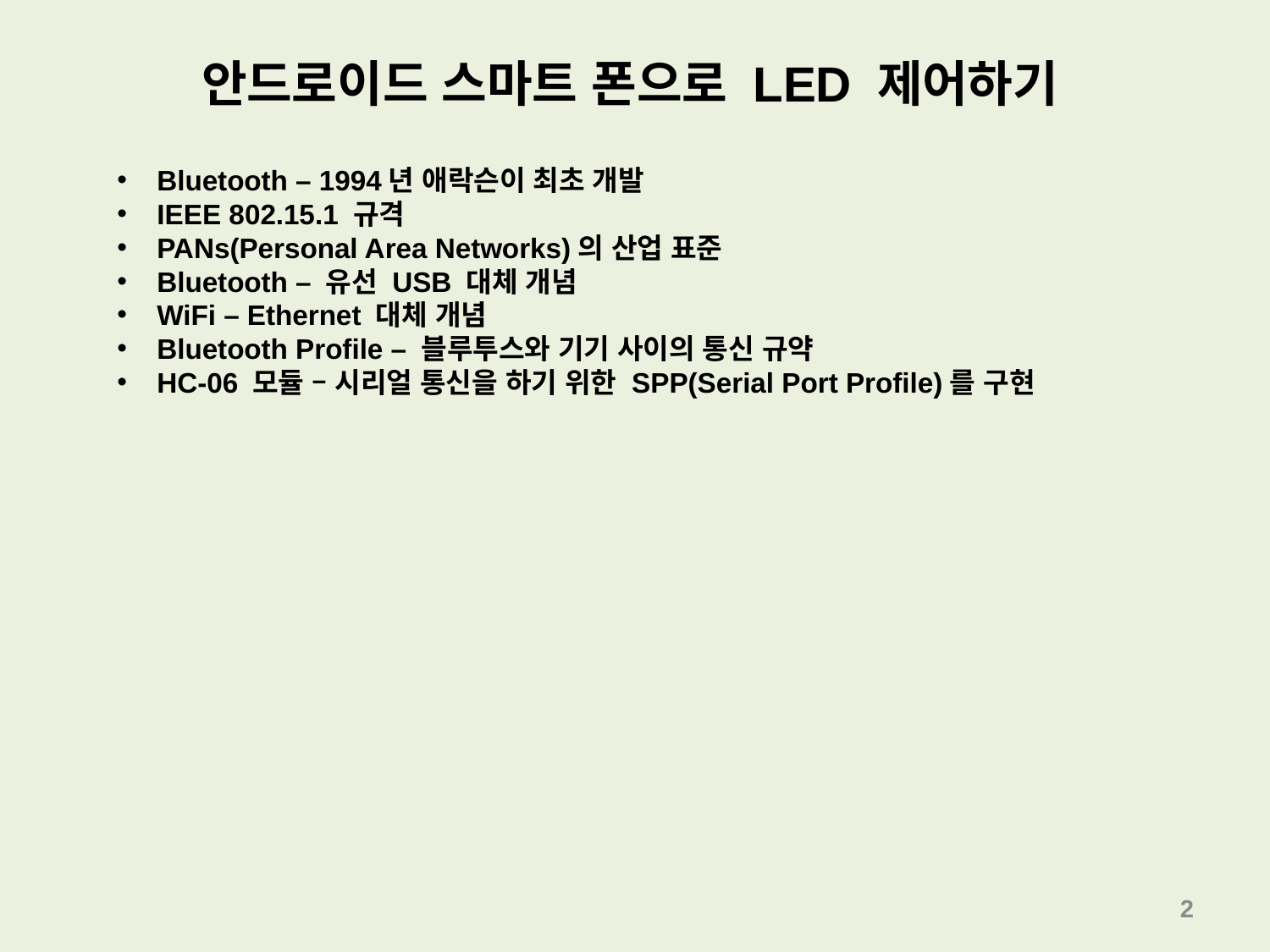

안드로이드 스마트 폰으로 LED 제어하기
Bluetooth – 1994년 애락슨이 최초 개발
IEEE 802.15.1 규격
PANs(Personal Area Networks)의 산업 표준
Bluetooth – 유선 USB 대체 개념
WiFi – Ethernet 대체 개념
Bluetooth Profile – 블루투스와 기기 사이의 통신 규약
HC-06 모듈 – 시리얼 통신을 하기 위한 SPP(Serial Port Profile)를 구현
2